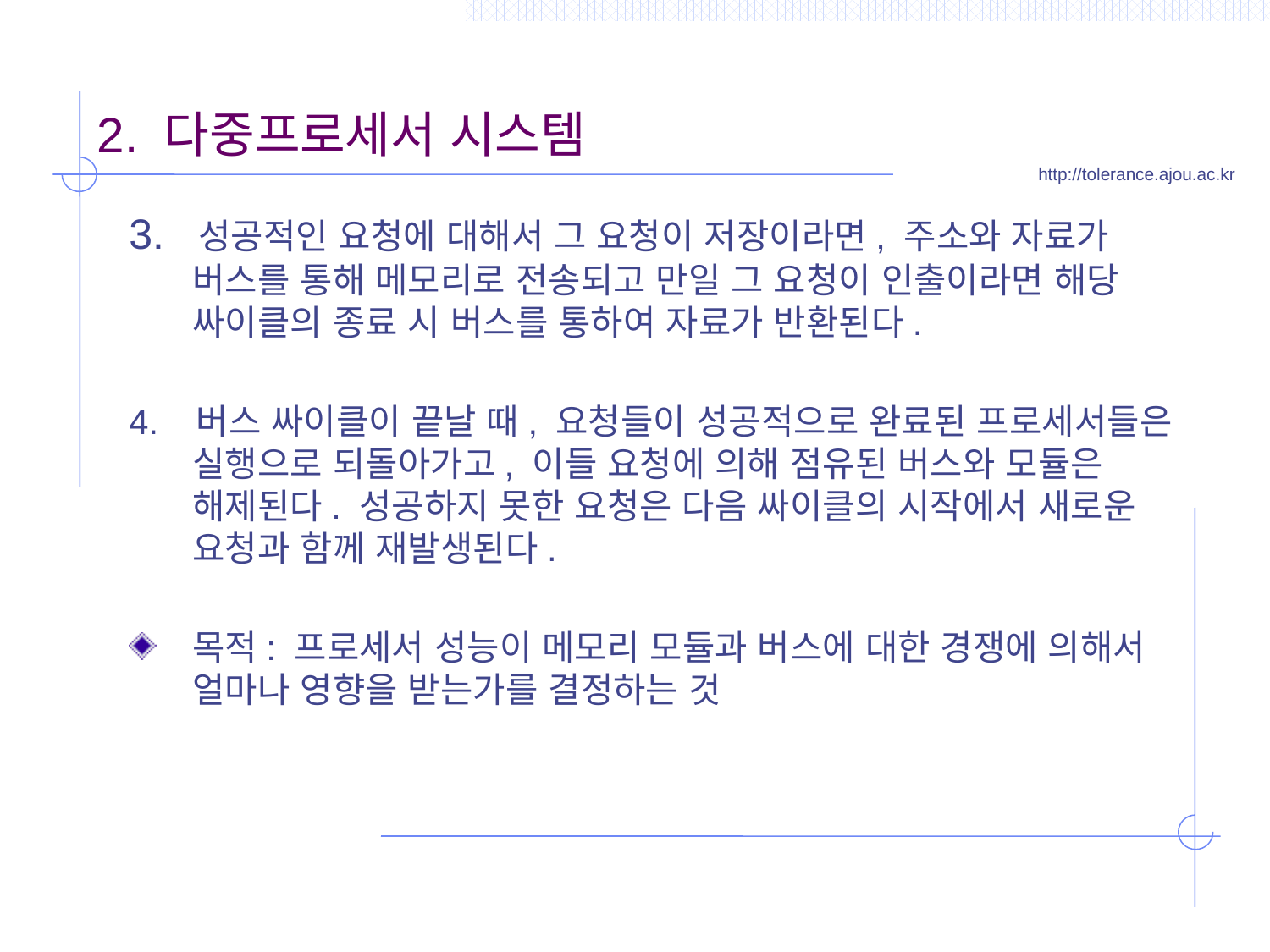

# 2. 다중프로세서 시스템
3.  성공적인 요청에 대해서 그 요청이 저장이라면, 주소와 자료가 버스를 통해 메모리로 전송되고 만일 그 요청이 인출이라면 해당 싸이클의 종료 시 버스를 통하여 자료가 반환된다.

4.   버스 싸이클이 끝날 때, 요청들이 성공적으로 완료된 프로세서들은 실행으로 되돌아가고, 이들 요청에 의해 점유된 버스와 모듈은 해제된다. 성공하지 못한 요청은 다음 싸이클의 시작에서 새로운 요청과 함께 재발생된다.

목적: 프로세서 성능이 메모리 모듈과 버스에 대한 경쟁에 의해서 얼마나 영향을 받는가를 결정하는 것